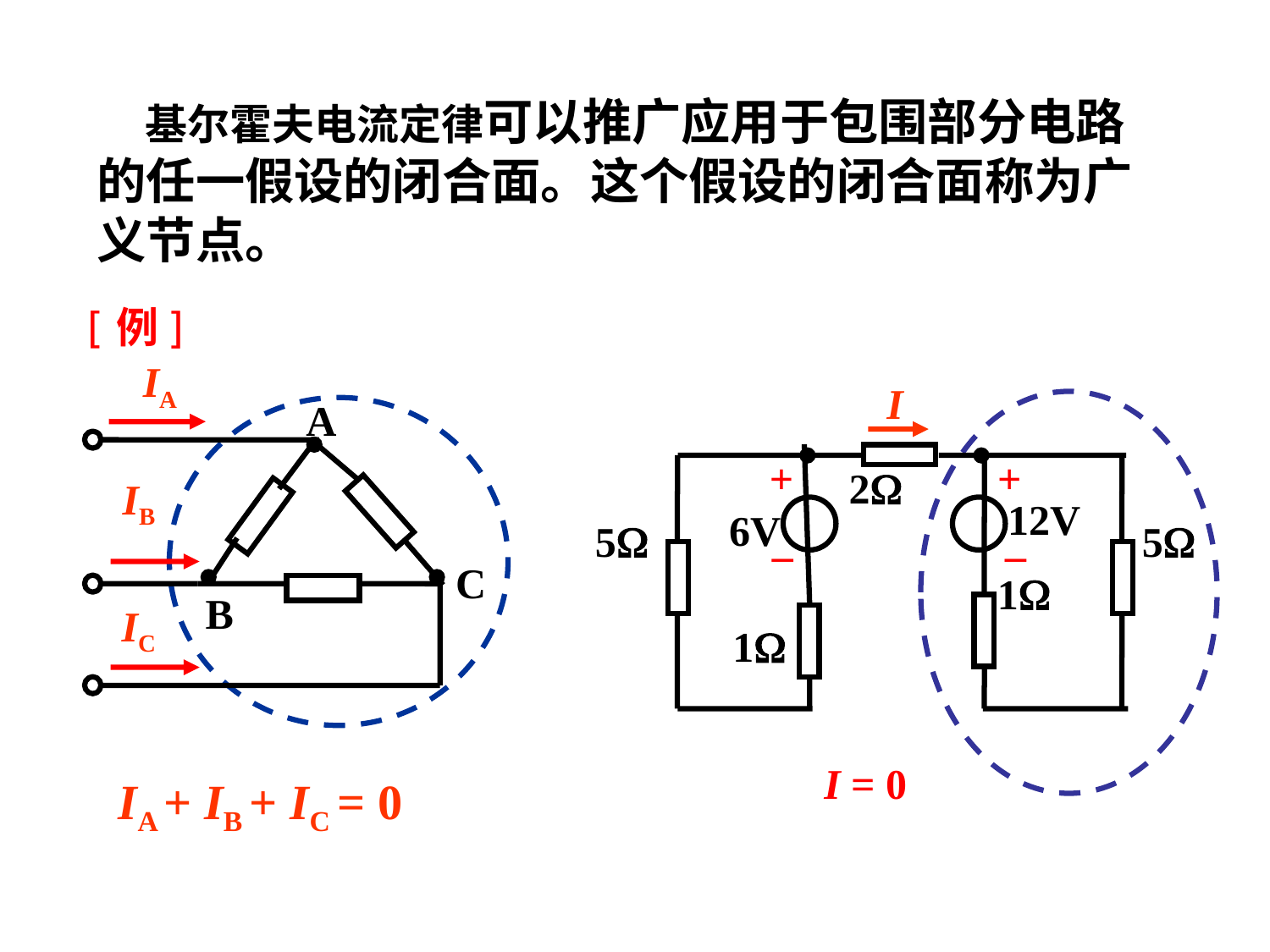

基尔霍夫电流定律可以推广应用于包围部分电路的任一假设的闭合面。这个假设的闭合面称为广义节点。
[例]

IA
A

IB

C

B

IC

I

+

+

2Ω

12V
6V

_
_
5Ω
5Ω
1Ω

1Ω

I = 0
IA + IB + IC = 0